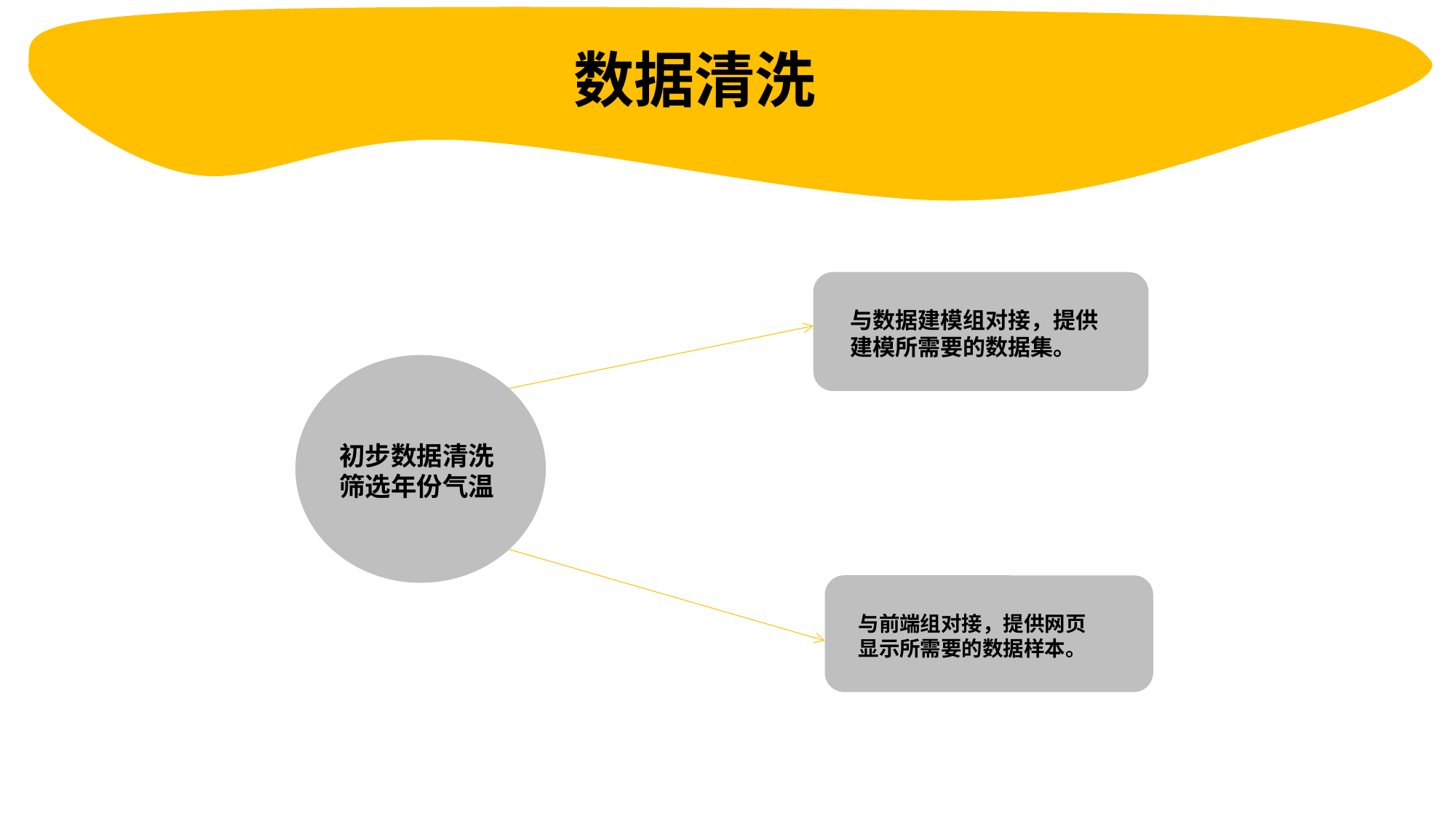

数据清洗

与数据建模组对接，提供
建模所需要的数据集。

初步数据清洗
筛选年份气温

与前端组对接，提供网页
显示所需要的数据样本。